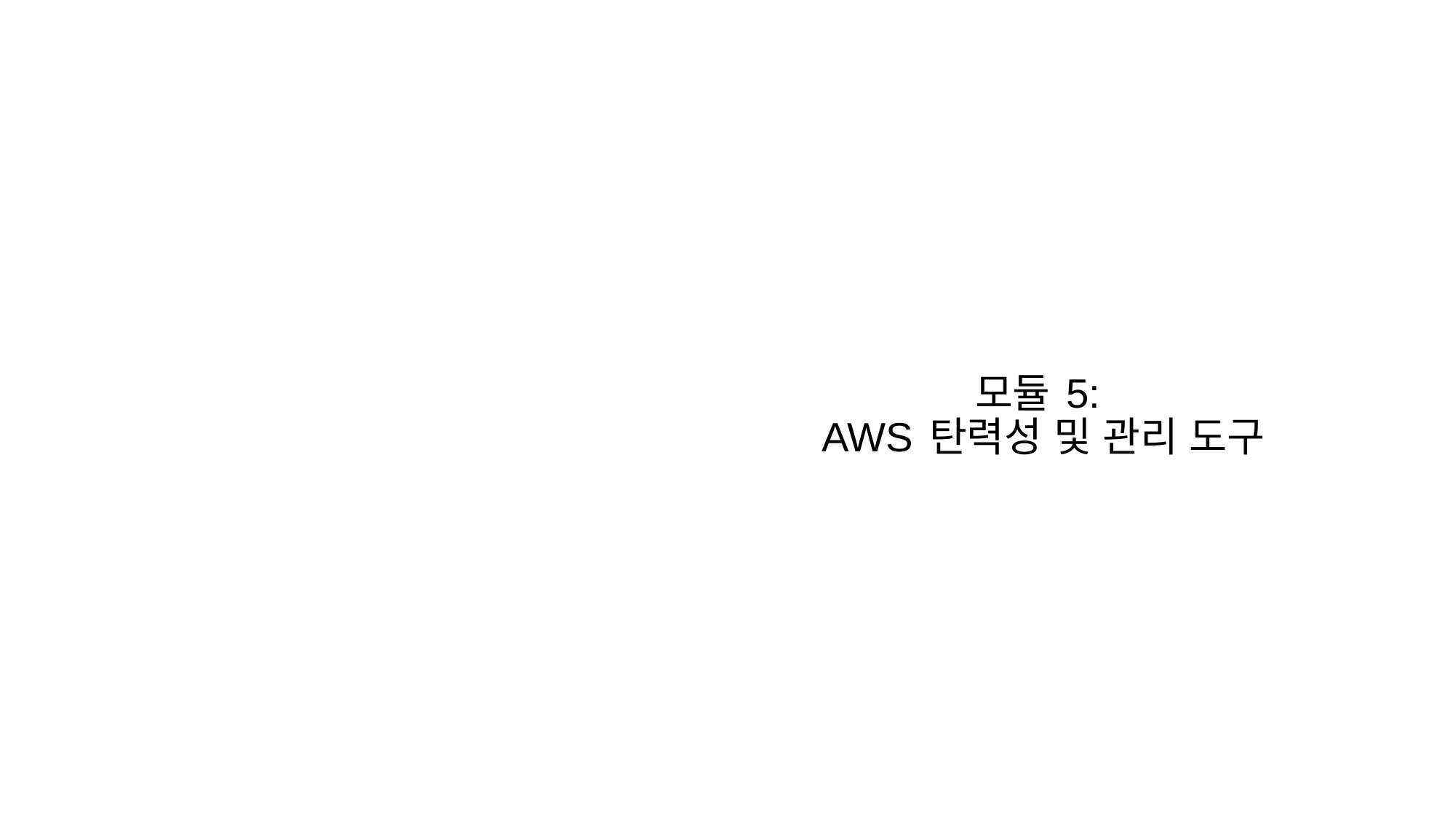

# 모듈 5: AWS 탄력성 및 관리 도구